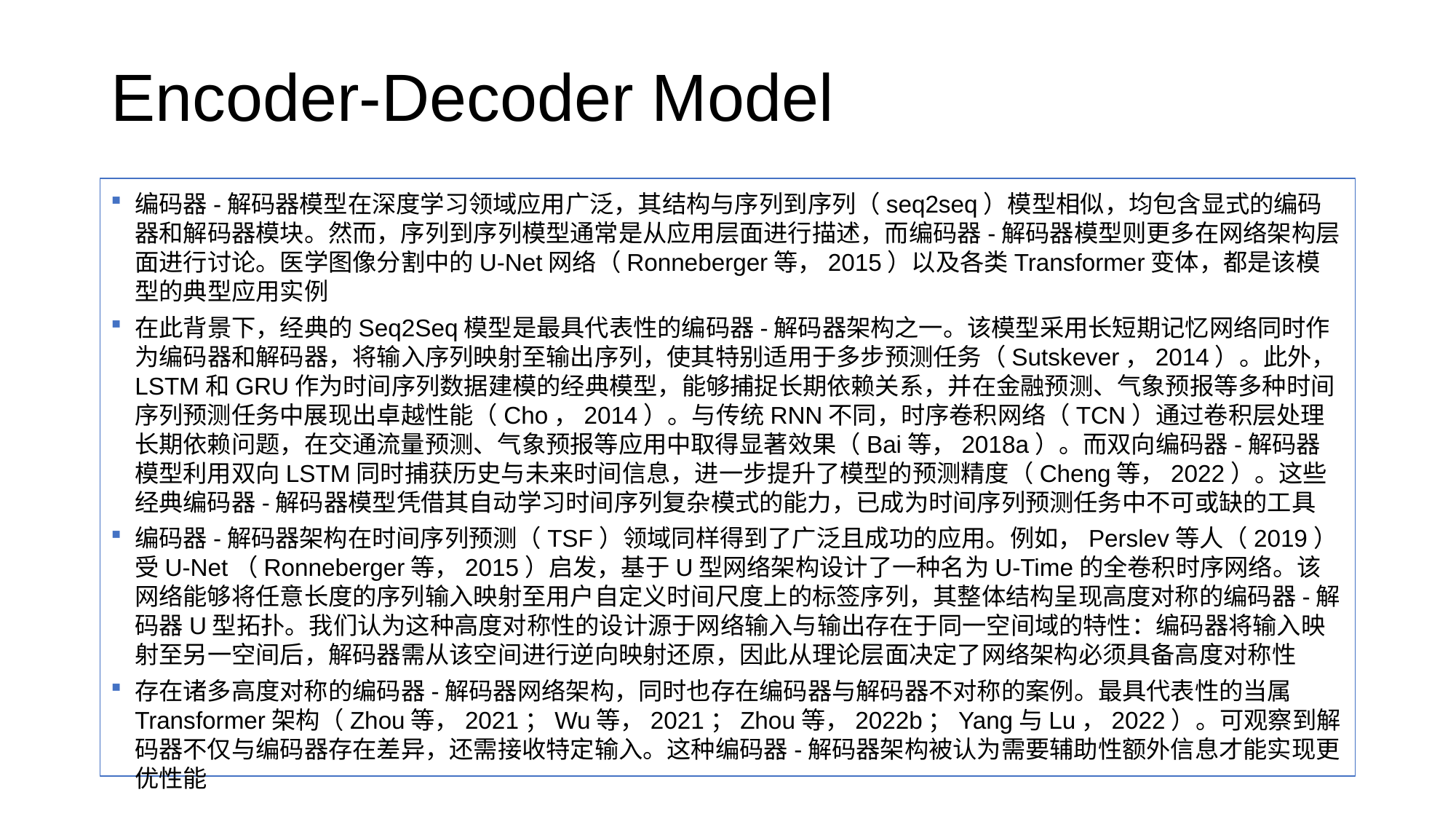

# Encoder-Decoder Model
编码器-解码器模型在深度学习领域应用广泛，其结构与序列到序列（seq2seq）模型相似，均包含显式的编码器和解码器模块。然而，序列到序列模型通常是从应用层面进行描述，而编码器-解码器模型则更多在网络架构层面进行讨论。医学图像分割中的U-Net网络（Ronneberger等，2015）以及各类Transformer变体，都是该模型的典型应用实例
在此背景下，经典的Seq2Seq模型是最具代表性的编码器-解码器架构之一。该模型采用长短期记忆网络同时作为编码器和解码器，将输入序列映射至输出序列，使其特别适用于多步预测任务（Sutskever，2014）。此外，LSTM和GRU作为时间序列数据建模的经典模型，能够捕捉长期依赖关系，并在金融预测、气象预报等多种时间序列预测任务中展现出卓越性能（Cho，2014）。与传统RNN不同，时序卷积网络（TCN）通过卷积层处理长期依赖问题，在交通流量预测、气象预报等应用中取得显著效果（Bai等，2018a）。而双向编码器-解码器模型利用双向LSTM同时捕获历史与未来时间信息，进一步提升了模型的预测精度（Cheng等，2022）。这些经典编码器-解码器模型凭借其自动学习时间序列复杂模式的能力，已成为时间序列预测任务中不可或缺的工具
编码器-解码器架构在时间序列预测（TSF）领域同样得到了广泛且成功的应用。例如，Perslev等人（2019）受U-Net（Ronneberger等，2015）启发，基于U型网络架构设计了一种名为U-Time的全卷积时序网络。该网络能够将任意长度的序列输入映射至用户自定义时间尺度上的标签序列，其整体结构呈现高度对称的编码器-解码器U型拓扑。我们认为这种高度对称性的设计源于网络输入与输出存在于同一空间域的特性：编码器将输入映射至另一空间后，解码器需从该空间进行逆向映射还原，因此从理论层面决定了网络架构必须具备高度对称性
存在诸多高度对称的编码器-解码器网络架构，同时也存在编码器与解码器不对称的案例。最具代表性的当属Transformer架构（Zhou等，2021；Wu等，2021；Zhou等，2022b；Yang与Lu，2022）。可观察到解码器不仅与编码器存在差异，还需接收特定输入。这种编码器-解码器架构被认为需要辅助性额外信息才能实现更优性能